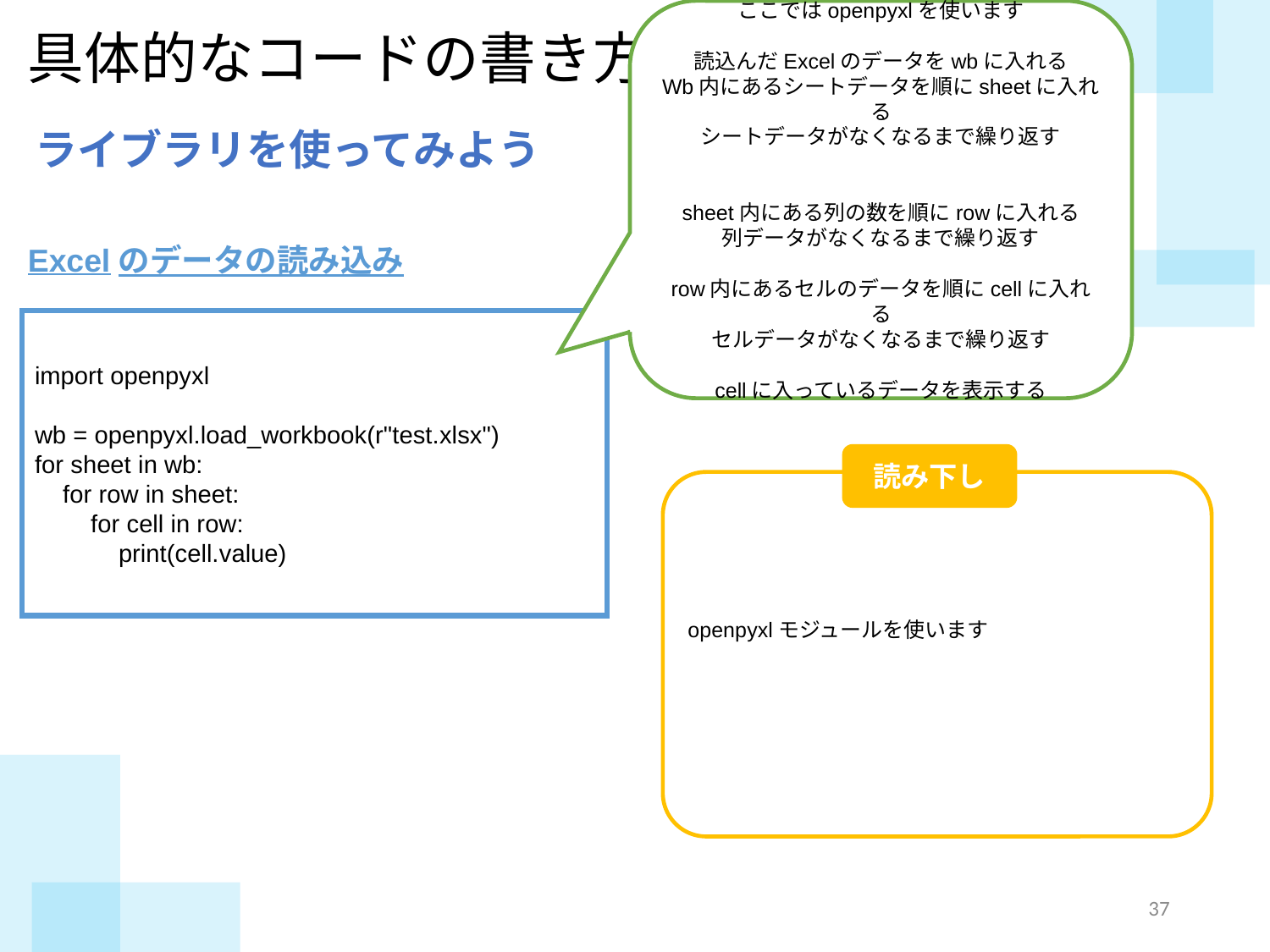

ここではopenpyxlを使います

読込んだExcelのデータをwbに入れる
Wb内にあるシートデータを順にsheetに入れる
シートデータがなくなるまで繰り返す

sheet内にある列の数を順にrowに入れる
列データがなくなるまで繰り返す

row内にあるセルのデータを順にcellに入れる
セルデータがなくなるまで繰り返す

cellに入っているデータを表示する
具体的なコードの書き方
ライブラリを使ってみよう
Excelのデータの読み込み
import openpyxl

wb = openpyxl.load_workbook(r"test.xlsx")
for sheet in wb:
    for row in sheet:
        for cell in row:
            print(cell.value)
読み下し
openpyxlモジュールを使います

37